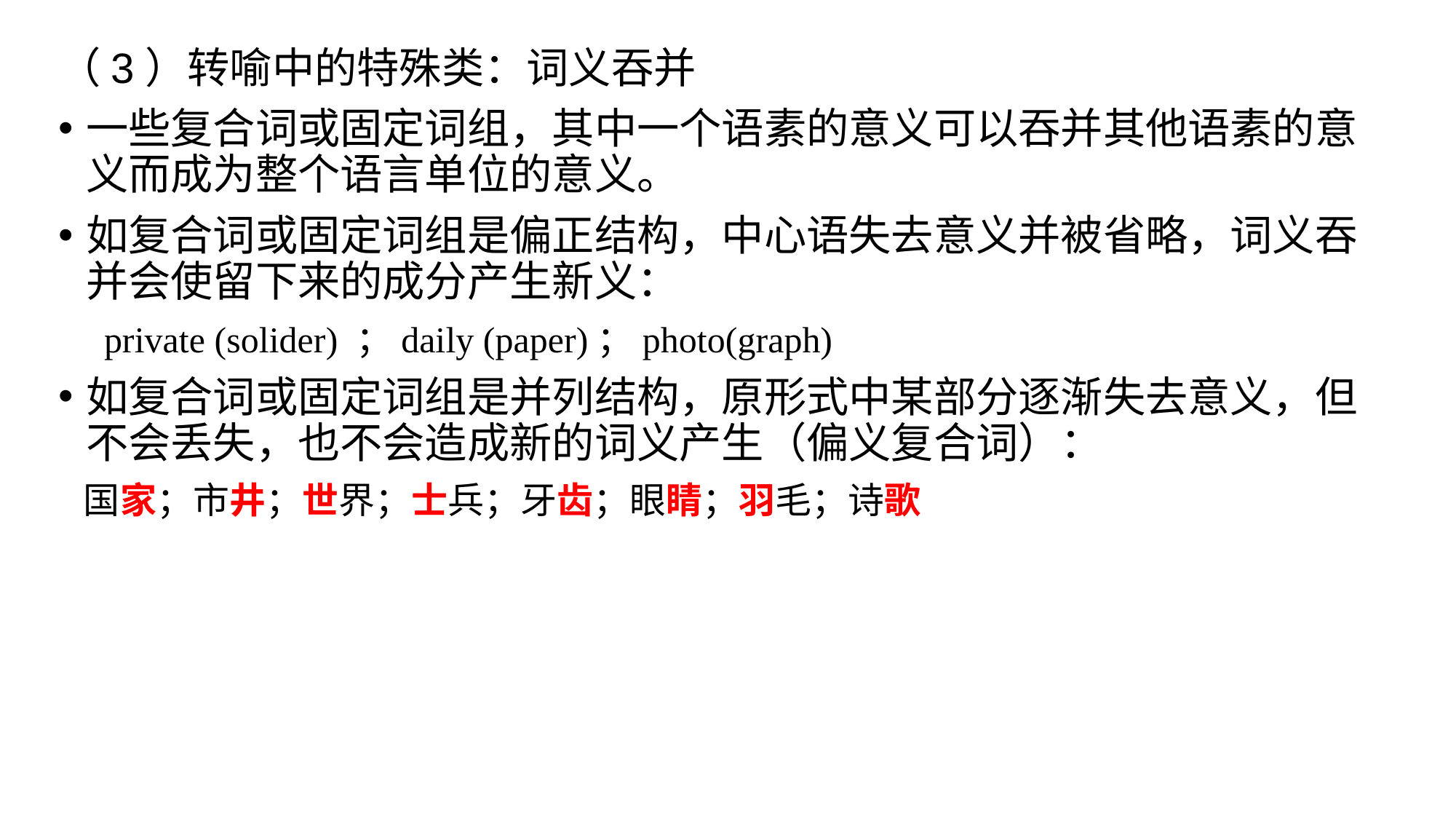

（3）转喻中的特殊类：词义吞并
一些复合词或固定词组，其中一个语素的意义可以吞并其他语素的意义而成为整个语言单位的意义。
如复合词或固定词组是偏正结构，中心语失去意义并被省略，词义吞并会使留下来的成分产生新义：
     private (solider) ；daily (paper)；photo(graph)
如复合词或固定词组是并列结构，原形式中某部分逐渐失去意义，但不会丢失，也不会造成新的词义产生（偏义复合词）：
  国家；市井；世界；士兵；牙齿；眼睛；羽毛；诗歌